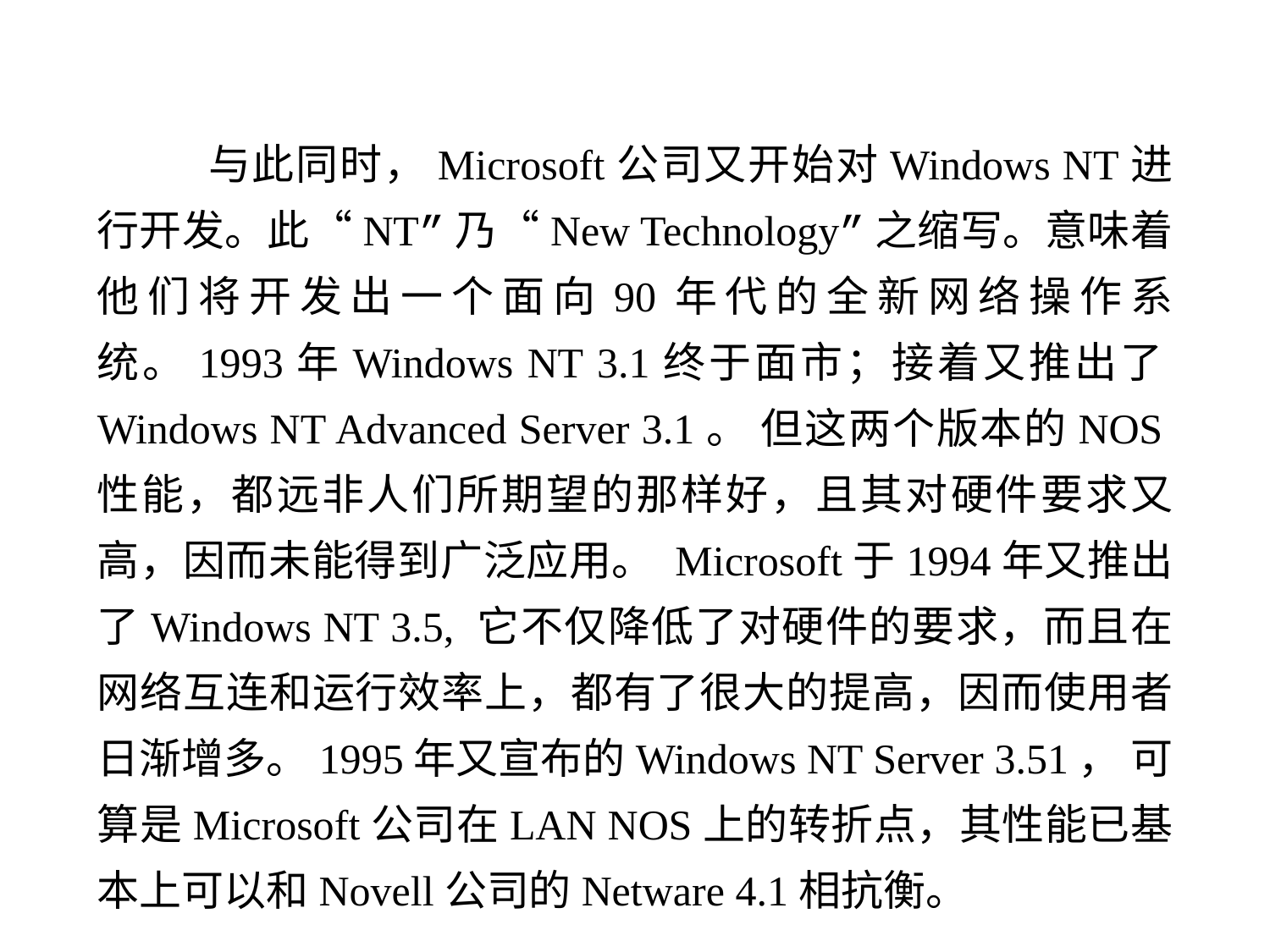

与此同时，Microsoft公司又开始对Windows NT进行开发。此“NT”乃“New Technology”之缩写。意味着他们将开发出一个面向90年代的全新网络操作系统。1993年Windows NT 3.1终于面市；接着又推出了Windows NT Advanced Server 3.1。 但这两个版本的NOS性能，都远非人们所期望的那样好，且其对硬件要求又高，因而未能得到广泛应用。 Microsoft于1994年又推出了Windows NT 3.5, 它不仅降低了对硬件的要求，而且在网络互连和运行效率上，都有了很大的提高，因而使用者日渐增多。1995年又宣布的Windows NT Server 3.51， 可算是Microsoft公司在LAN NOS上的转折点，其性能已基本上可以和Novell公司的Netware 4.1相抗衡。